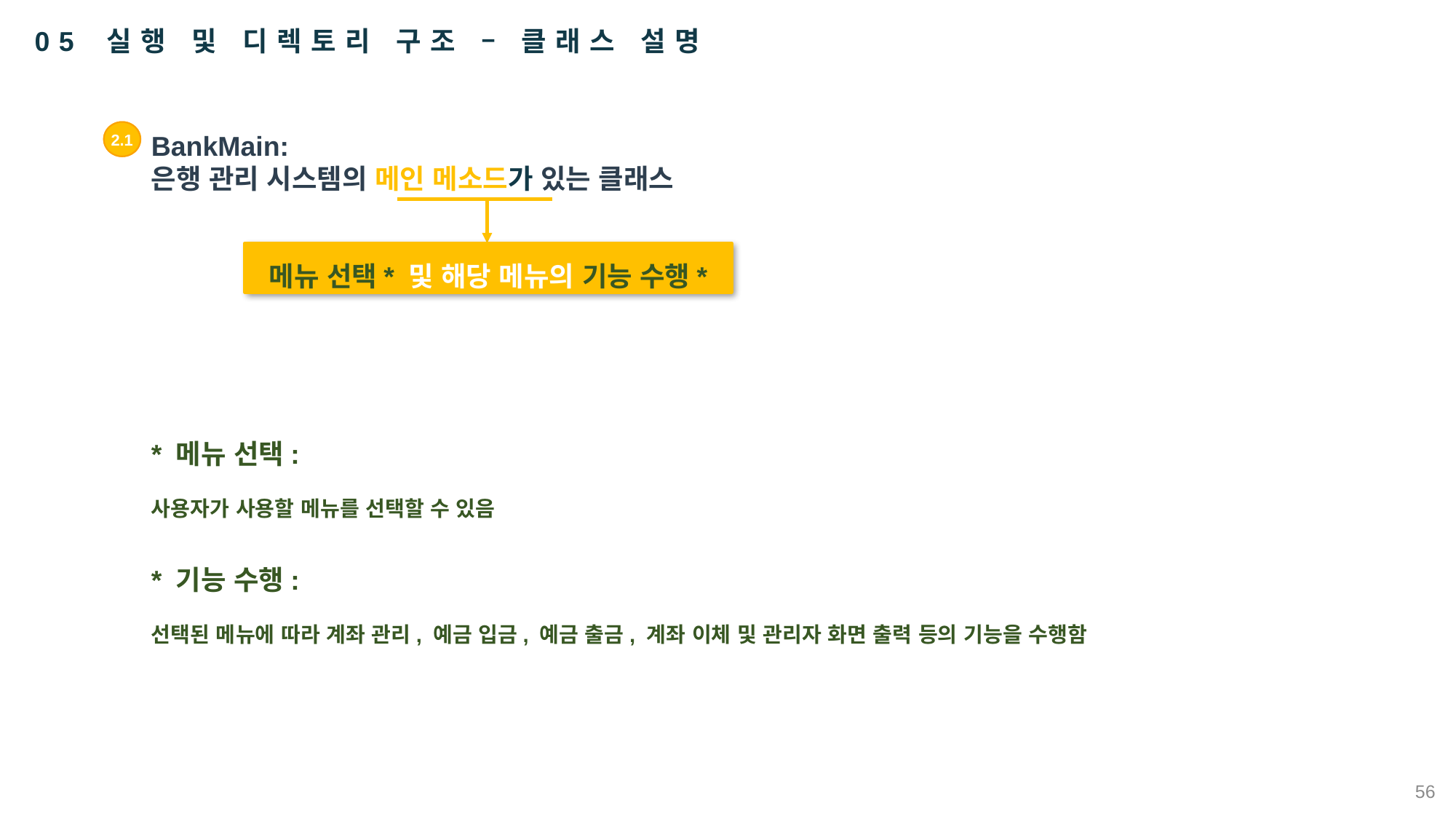

05 실행 및 디렉토리 구조 – 클래스 설명
BankMain:
은행 관리 시스템의 메인 메소드가 있는 클래스
2.1
2.9
메뉴 선택* 및 해당 메뉴의 기능 수행*
* 메뉴 선택:
사용자가 사용할 메뉴를 선택할 수 있음

* 기능 수행:
선택된 메뉴에 따라 계좌 관리, 예금 입금, 예금 출금, 계좌 이체 및 관리자 화면 출력 등의 기능을 수행함
56